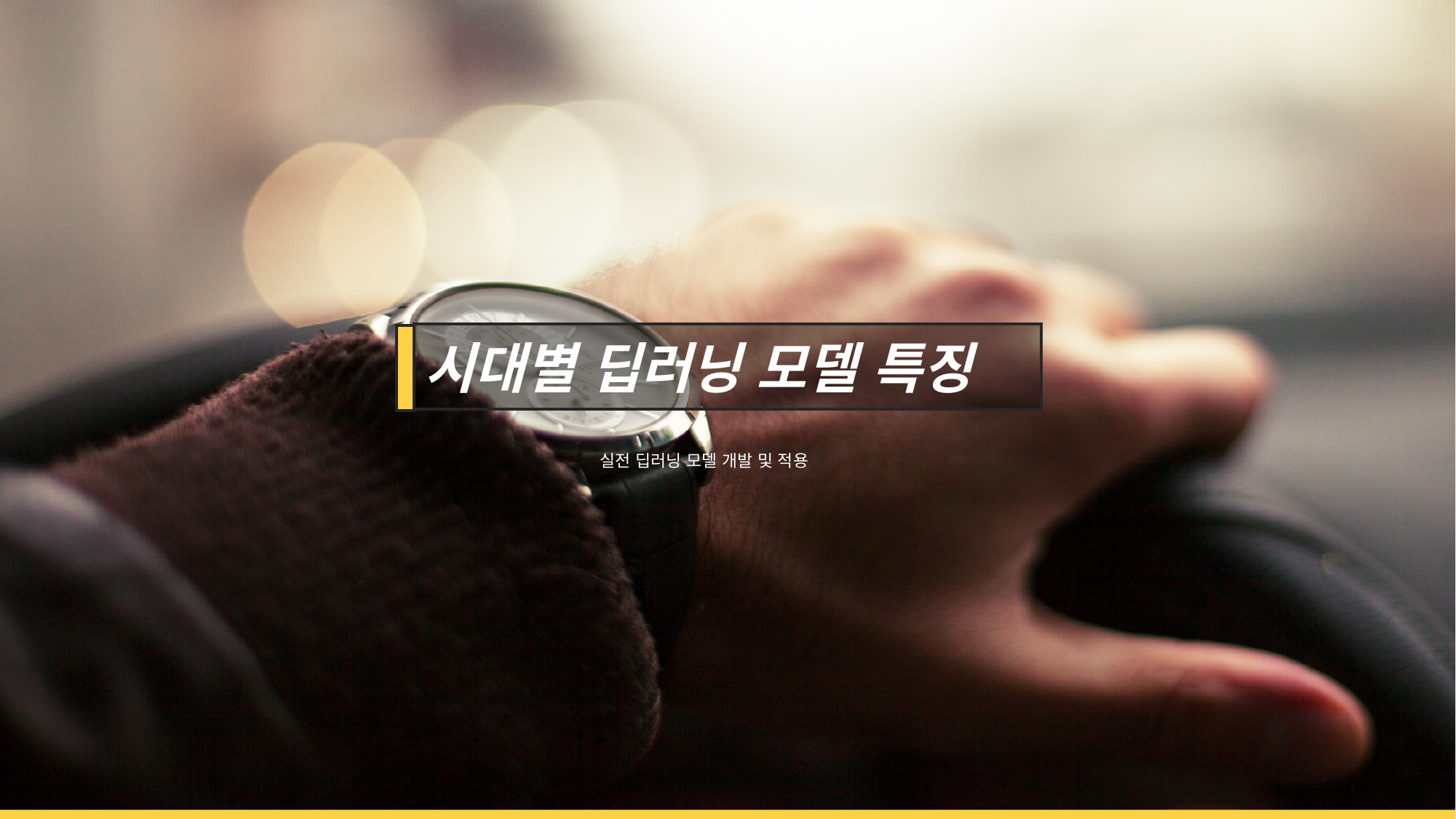

시대별 딥러닝 모델 특징

실전 딥러닝 모델 개발 및 적용